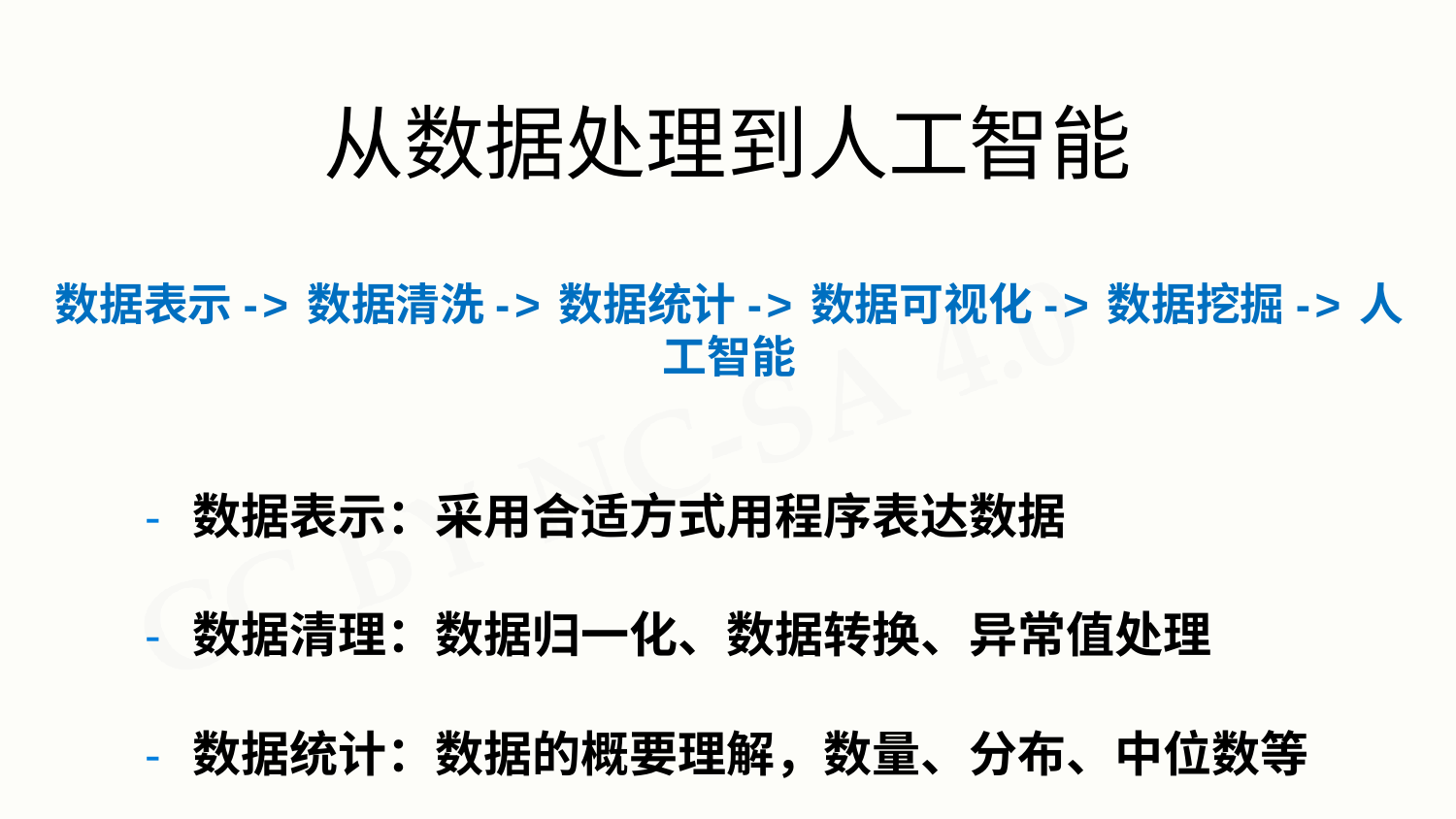

# 从数据处理到人工智能
数据表示->数据清洗->数据统计->数据可视化->数据挖掘->人工智能

- 数据表示：采用合适方式用程序表达数据

- 数据清理：数据归一化、数据转换、异常值处理

- 数据统计：数据的概要理解，数量、分布、中位数等